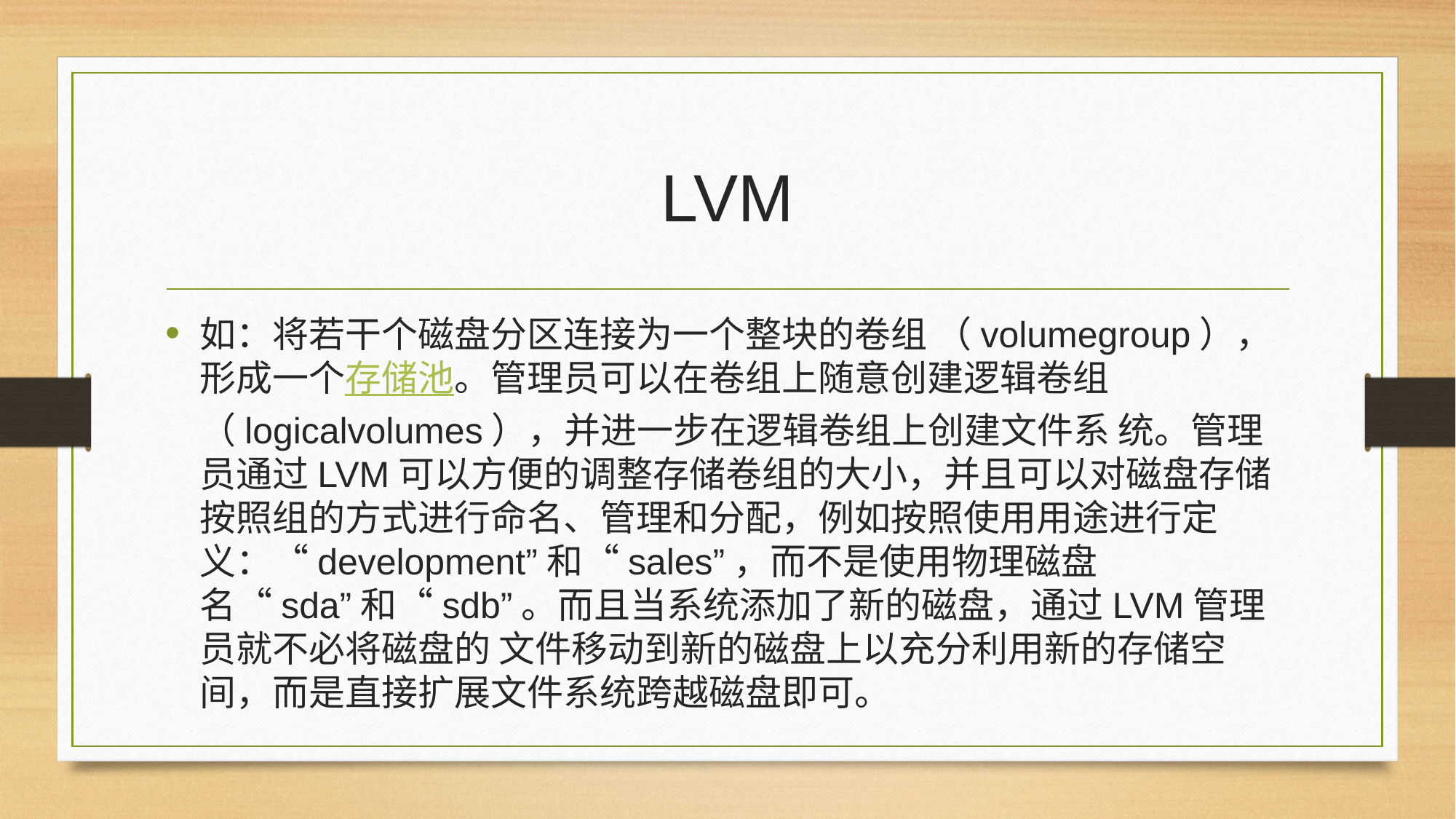

# LVM
如：将若干个磁盘分区连接为一个整块的卷组 （volumegroup），形成一个存储池。管理员可以在卷组上随意创建逻辑卷组（logicalvolumes），并进一步在逻辑卷组上创建文件系 统。管理员通过LVM可以方便的调整存储卷组的大小，并且可以对磁盘存储按照组的方式进行命名、管理和分配，例如按照使用用途进行定义：“development”和“sales”，而不是使用物理磁盘名“sda”和“sdb”。而且当系统添加了新的磁盘，通过LVM管理员就不必将磁盘的 文件移动到新的磁盘上以充分利用新的存储空间，而是直接扩展文件系统跨越磁盘即可。